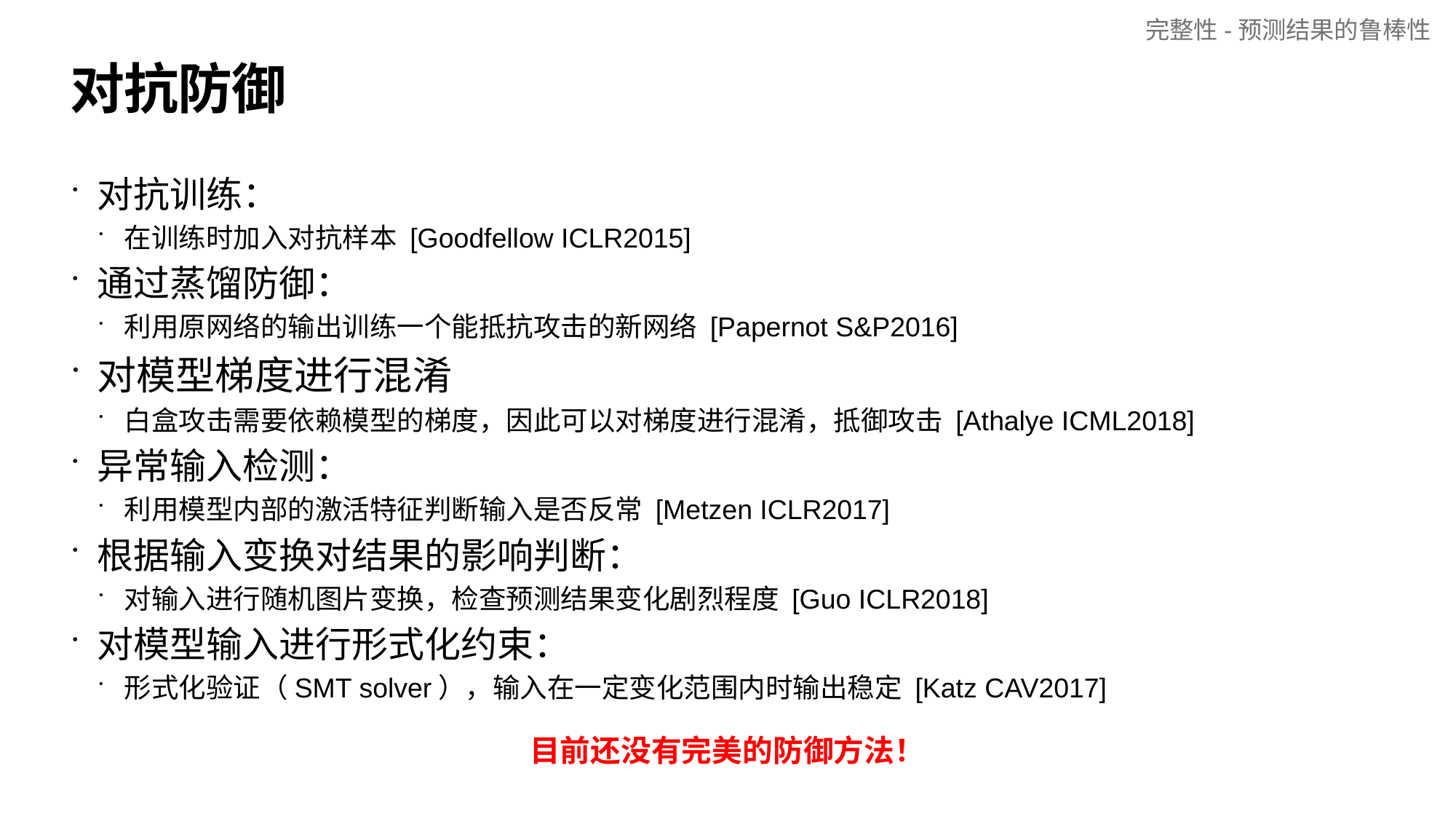

完整性-预测结果的鲁棒性
# 对抗防御
对抗训练：
在训练时加入对抗样本 [Goodfellow ICLR2015]
通过蒸馏防御：
利用原网络的输出训练一个能抵抗攻击的新网络 [Papernot S&P2016]
对模型梯度进行混淆
白盒攻击需要依赖模型的梯度，因此可以对梯度进行混淆，抵御攻击 [Athalye ICML2018]
异常输入检测：
利用模型内部的激活特征判断输入是否反常 [Metzen ICLR2017]
根据输入变换对结果的影响判断：
对输入进行随机图片变换，检查预测结果变化剧烈程度 [Guo ICLR2018]
对模型输入进行形式化约束：
形式化验证（SMT solver），输入在一定变化范围内时输出稳定 [Katz CAV2017]
目前还没有完美的防御方法！